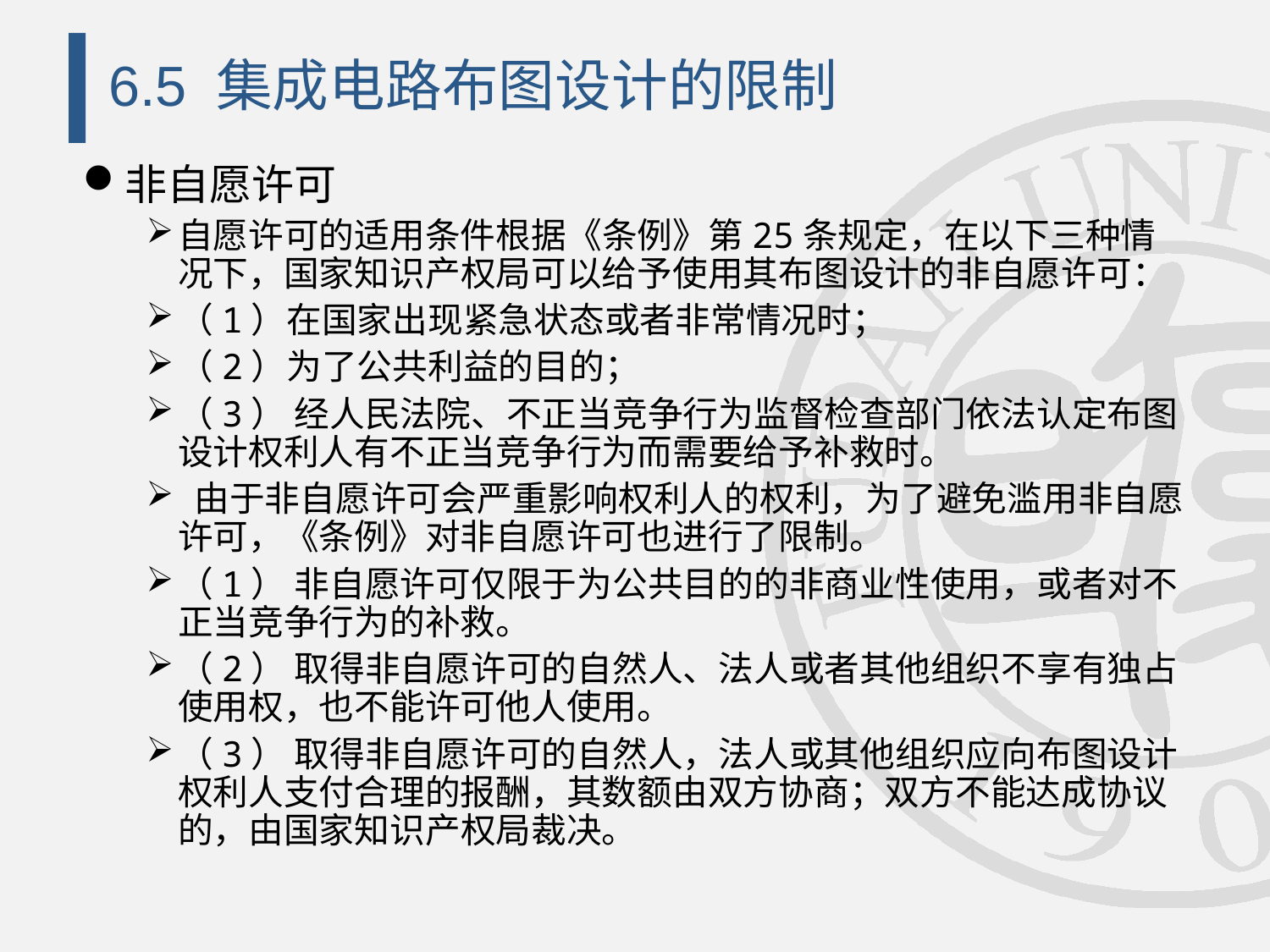

# 6.5 集成电路布图设计的限制
非自愿许可
自愿许可的适用条件根据《条例》第25条规定，在以下三种情况下，国家知识产权局可以给予使用其布图设计的非自愿许可：
（1）在国家出现紧急状态或者非常情况时；
（2）为了公共利益的目的；
（3） 经人民法院、不正当竞争行为监督检查部门依法认定布图设计权利人有不正当竞争行为而需要给予补救时。
 由于非自愿许可会严重影响权利人的权利，为了避免滥用非自愿许可，《条例》对非自愿许可也进行了限制。
（1） 非自愿许可仅限于为公共目的的非商业性使用，或者对不正当竞争行为的补救。
（2） 取得非自愿许可的自然人、法人或者其他组织不享有独占使用权，也不能许可他人使用。
（3） 取得非自愿许可的自然人，法人或其他组织应向布图设计权利人支付合理的报酬，其数额由双方协商；双方不能达成协议的，由国家知识产权局裁决。